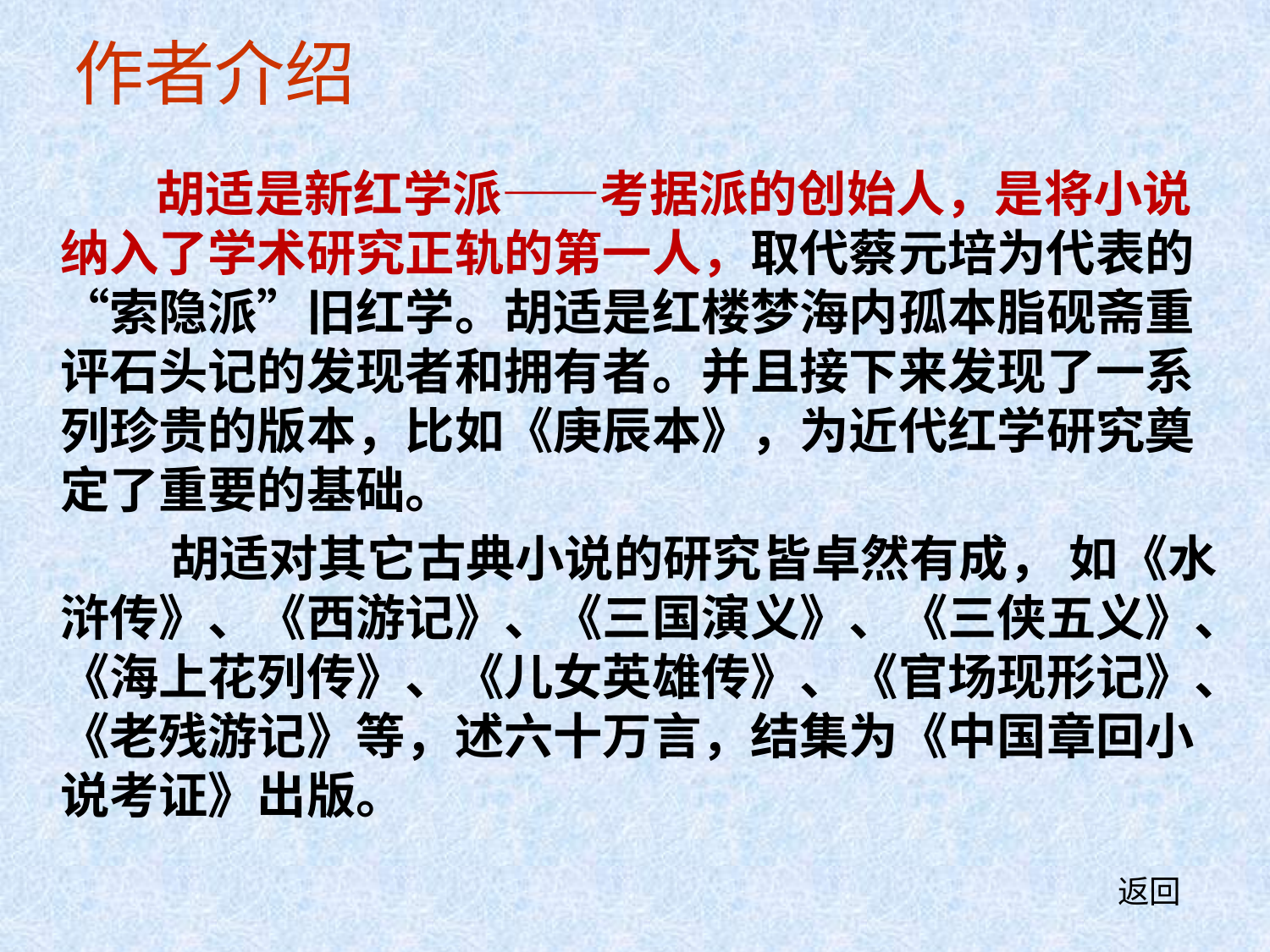

作者介绍
            胡适是新红学派——考据派的创始人，是将小说纳入了学术研究正轨的第一人，取代蔡元培为代表的“索隐派”旧红学。胡适是红楼梦海内孤本脂砚斋重评石头记的发现者和拥有者。并且接下来发现了一系列珍贵的版本，比如《庚辰本》，为近代红学研究奠定了重要的基础。
             胡适对其它古典小说的研究皆卓然有成， 如《水浒传》、《西游记》、《三国演义》、《三侠五义》、《海上花列传》、《儿女英雄传》、《官场现形记》、《老残游记》等，述六十万言，结集为《中国章回小说考证》出版。
返回